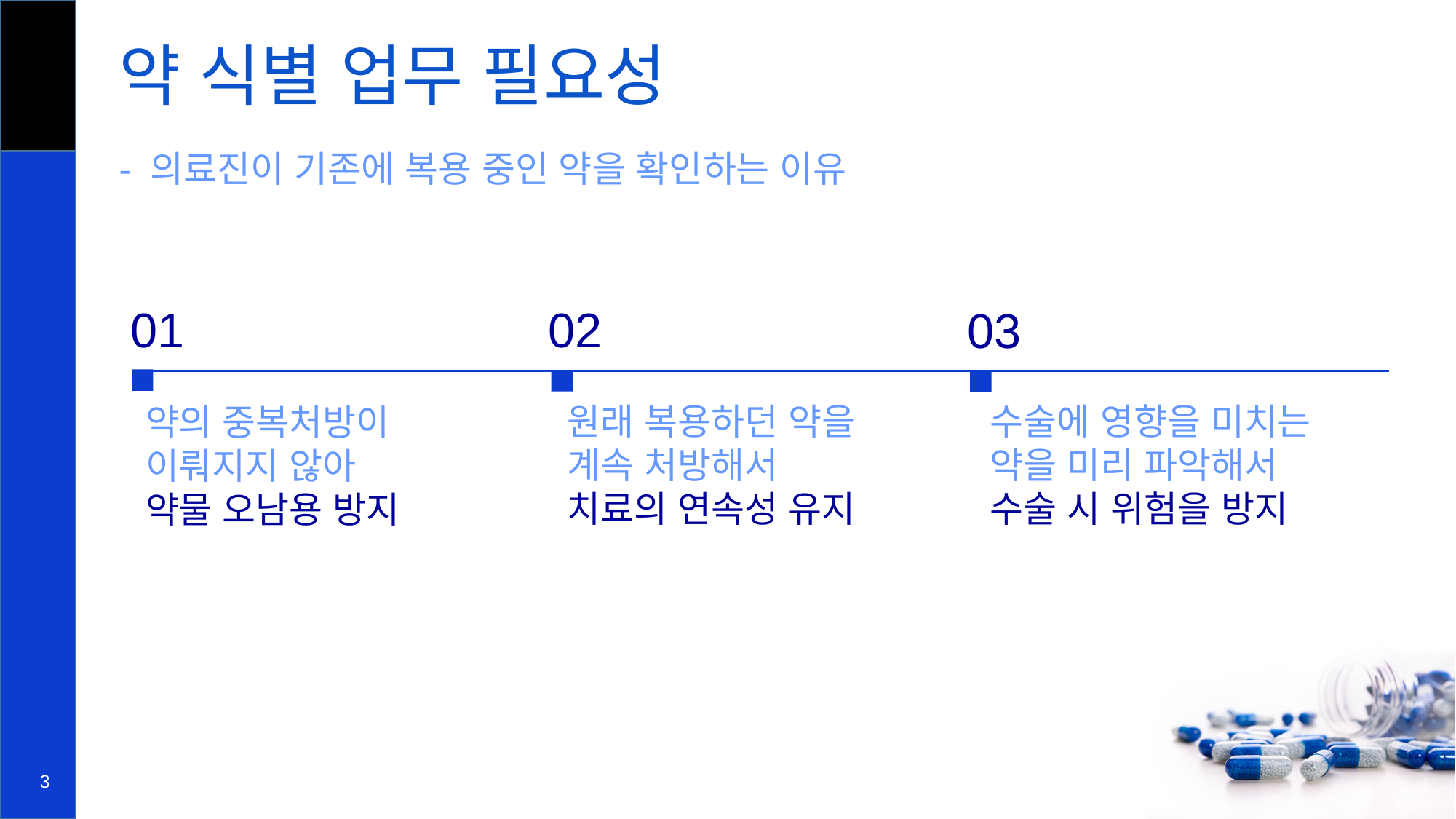

약 식별 업무 필요성
- 의료진이 기존에 복용 중인 약을 확인하는 이유
01
02
03

원래 복용하던 약을
계속 처방해서
치료의 연속성 유지
수술에 영향을 미치는
약을 미리 파악해서
수술 시 위험을 방지
약의 중복처방이
이뤄지지 않아
약물 오남용 방지
3